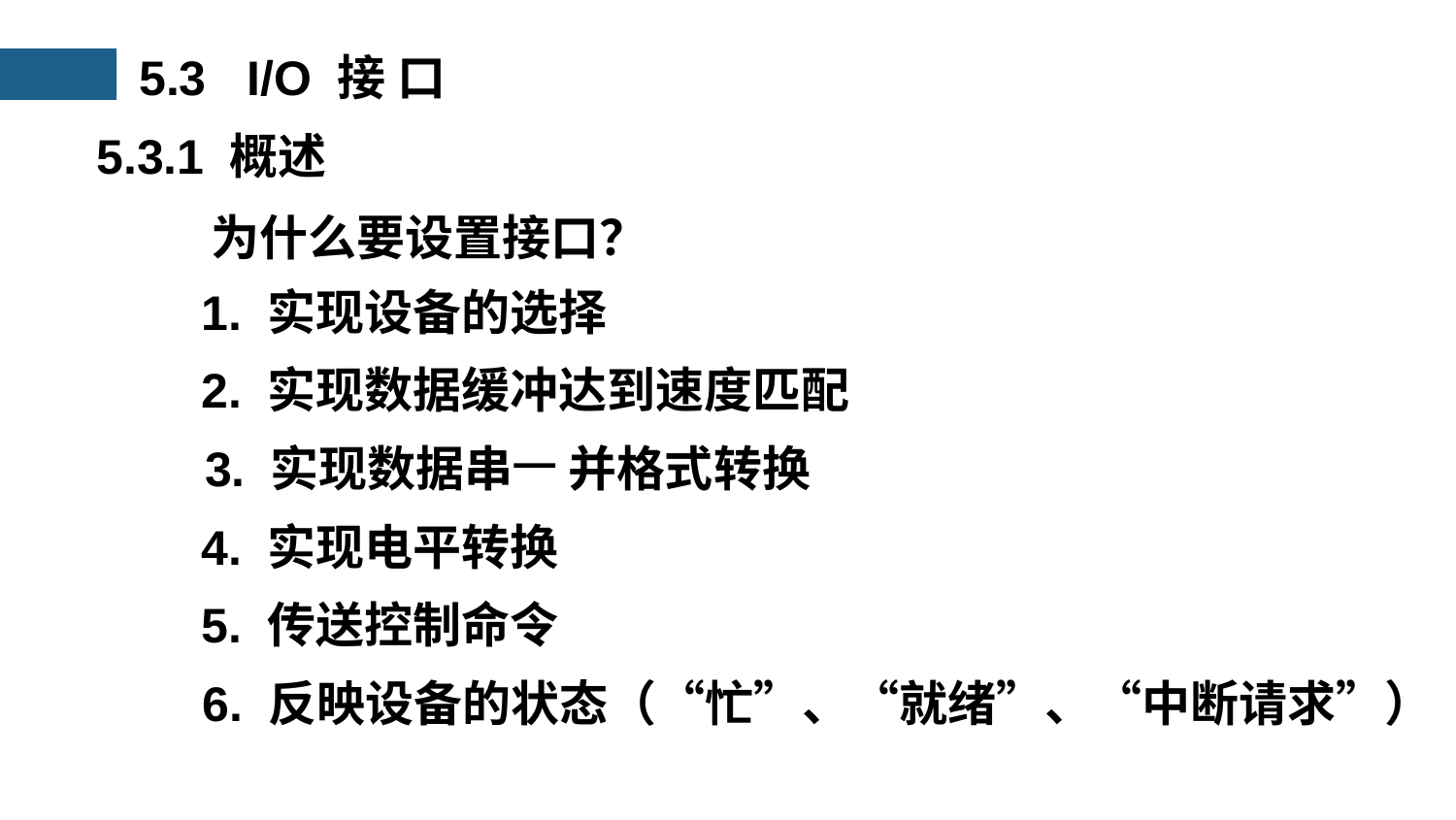

5.3   I/O 接 口
5.3.1 概述
为什么要设置接口？
1. 实现设备的选择
2. 实现数据缓冲达到速度匹配
3. 实现数据串     并格式转换

4. 实现电平转换
5. 传送控制命令
6. 反映设备的状态（“忙”、“就绪”、“中断请求”）